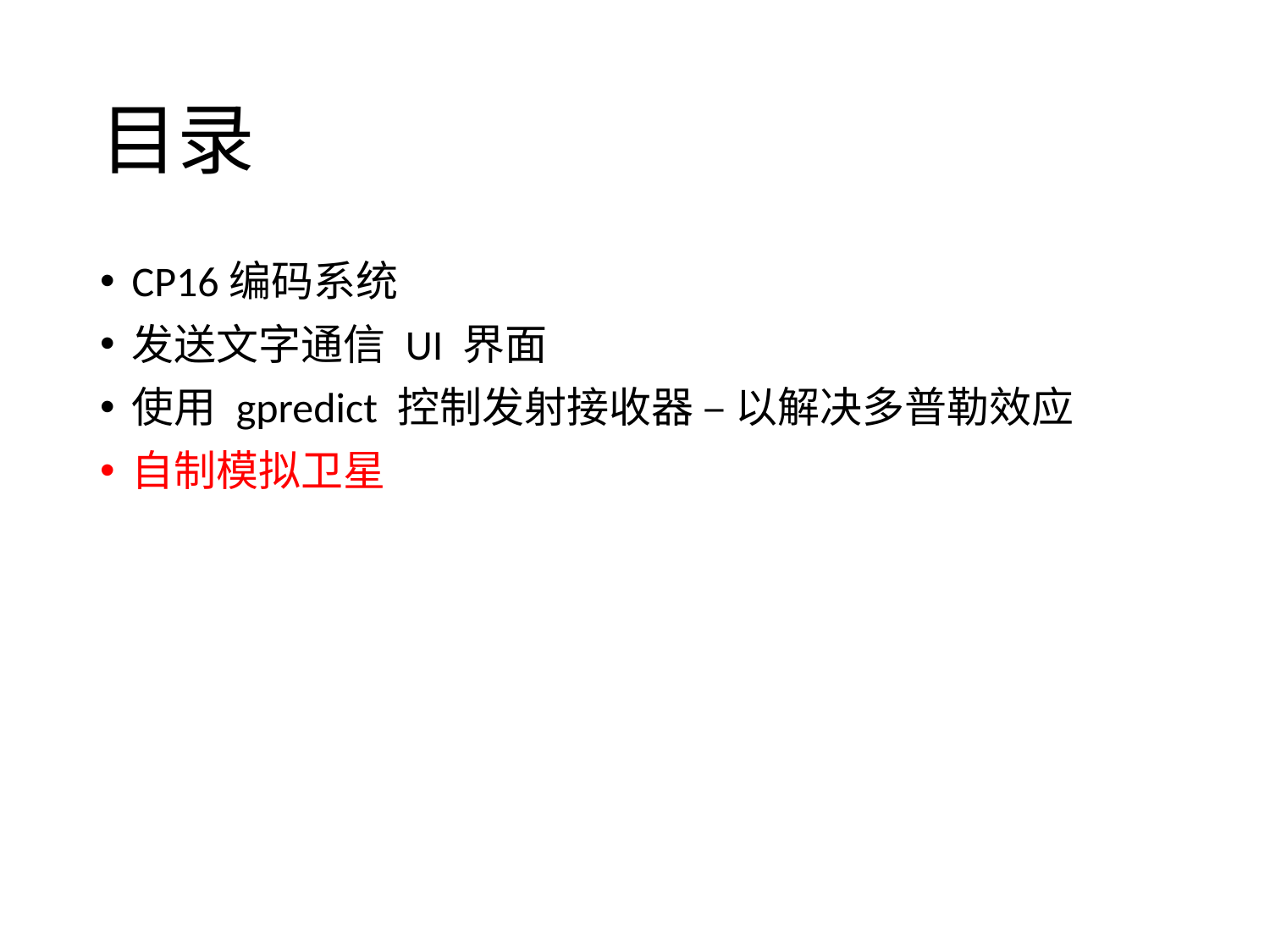

# 目录
CP16编码系统
发送文字通信 UI 界面
使用 gpredict 控制发射接收器 – 以解决多普勒效应
自制模拟卫星